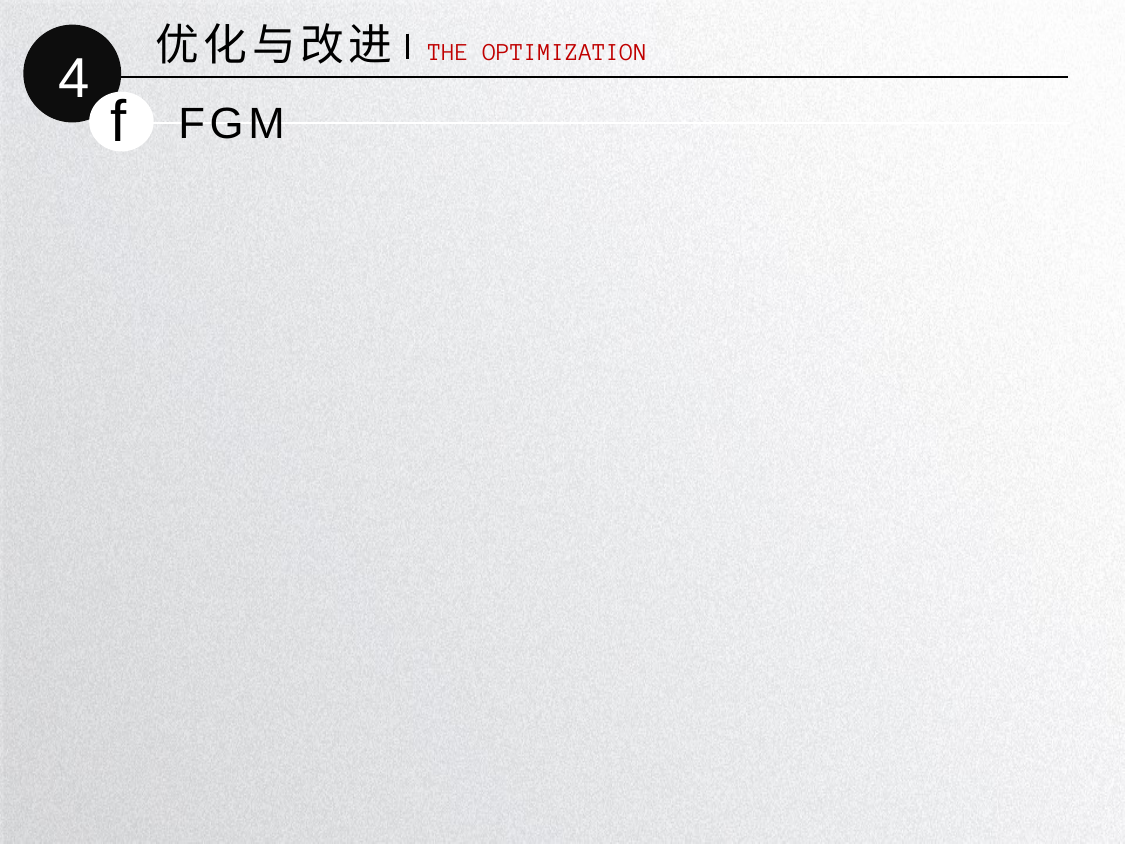

优化与改进

4
THE OPTIMIZATION
f

FGM
延时符